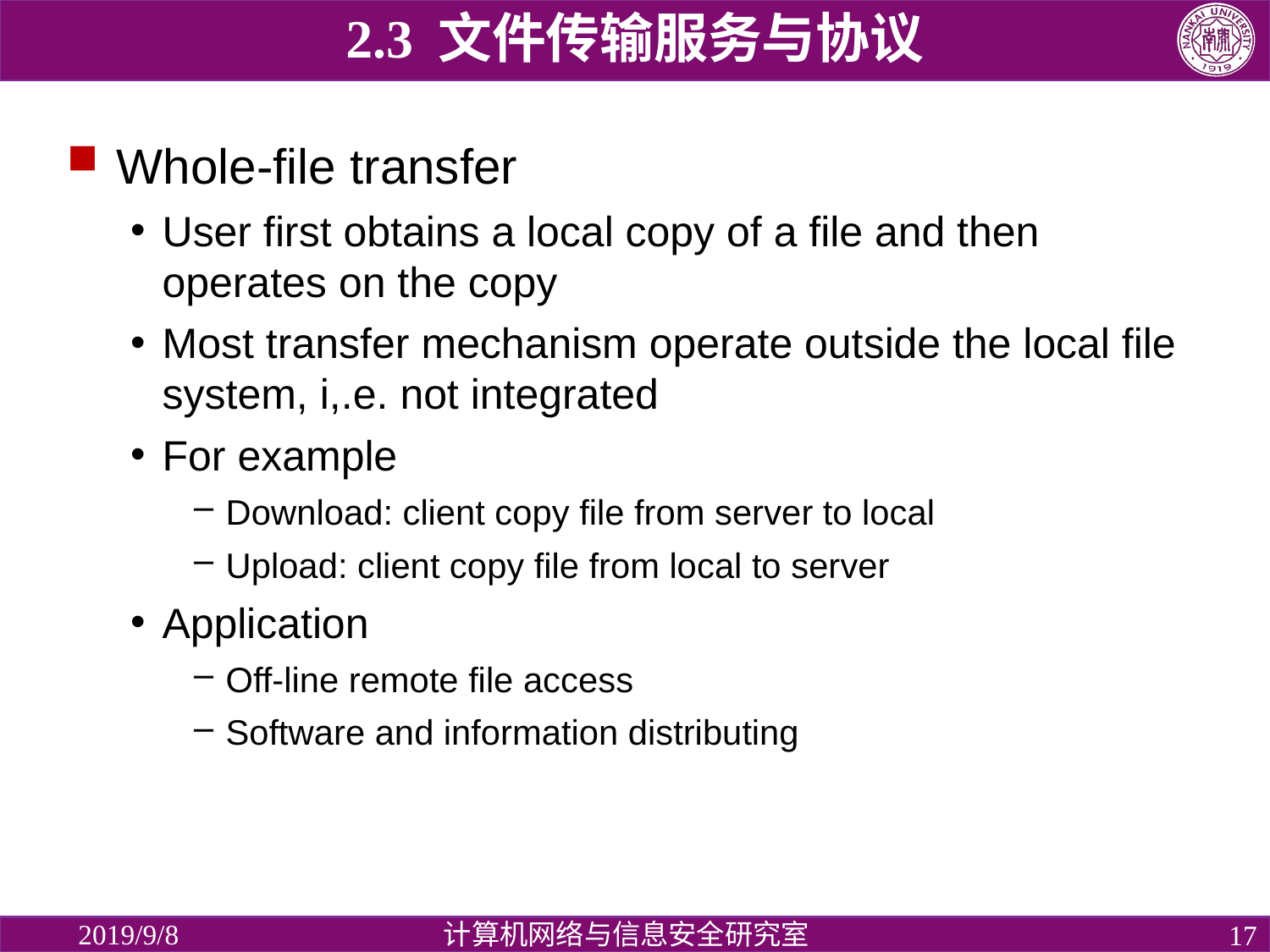

2.3 文件传输服务与协议
Whole-file transfer
User first obtains a local copy of a file and then operates on the copy
Most transfer mechanism operate outside the local file system, i,.e. not integrated
For example
Download: client copy file from server to local
Upload: client copy file from local to server
Application
Off-line remote file access
Software and information distributing